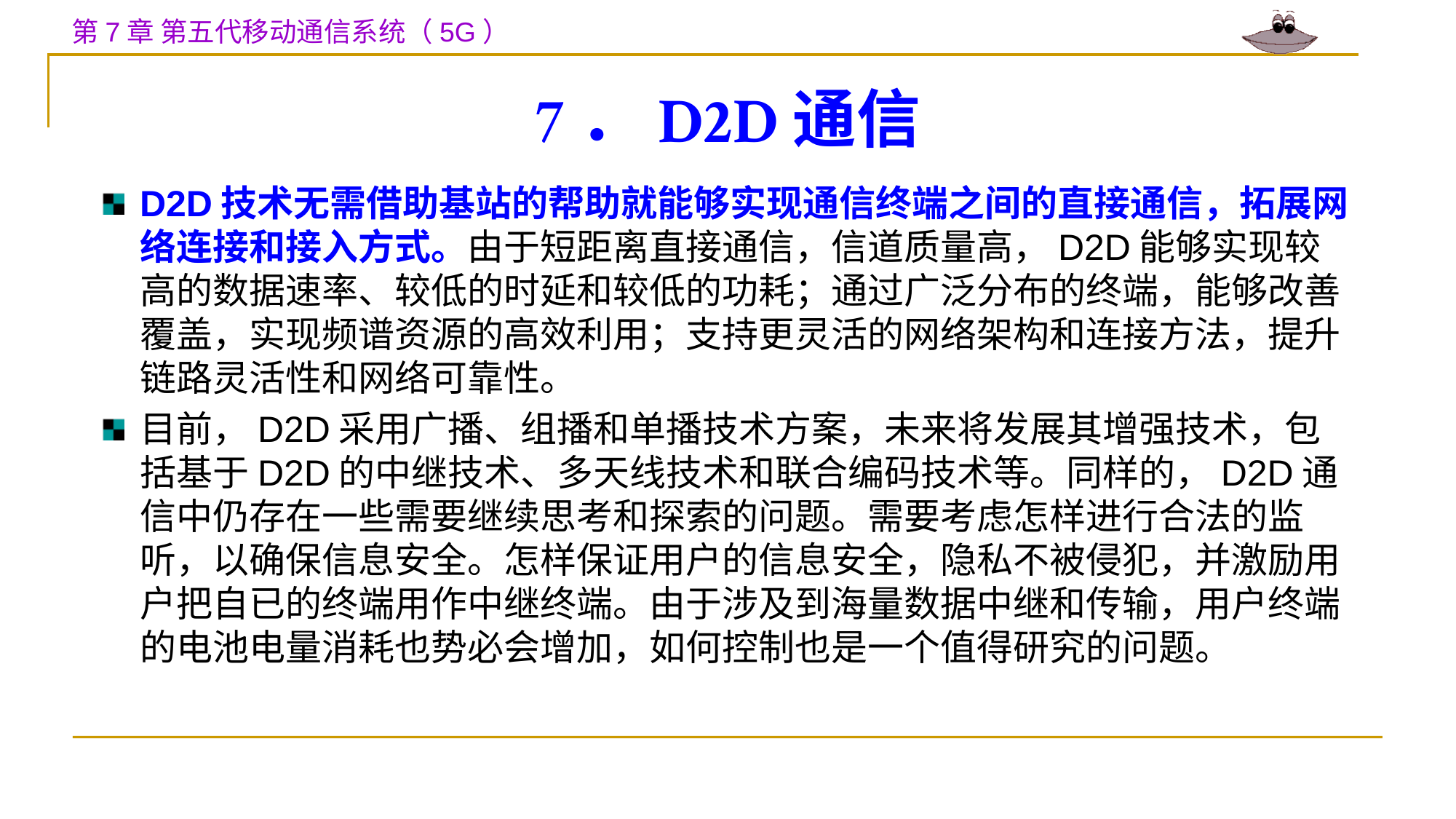

# 7．D2D通信
D2D技术无需借助基站的帮助就能够实现通信终端之间的直接通信，拓展网络连接和接入方式。由于短距离直接通信，信道质量高，D2D能够实现较高的数据速率、较低的时延和较低的功耗；通过广泛分布的终端，能够改善覆盖，实现频谱资源的高效利用；支持更灵活的网络架构和连接方法，提升链路灵活性和网络可靠性。
目前，D2D采用广播、组播和单播技术方案，未来将发展其增强技术，包括基于D2D的中继技术、多天线技术和联合编码技术等。同样的，D2D通信中仍存在一些需要继续思考和探索的问题。需要考虑怎样进行合法的监听，以确保信息安全。怎样保证用户的信息安全，隐私不被侵犯，并激励用户把自已的终端用作中继终端。由于涉及到海量数据中继和传输，用户终端的电池电量消耗也势必会增加，如何控制也是一个值得研究的问题。